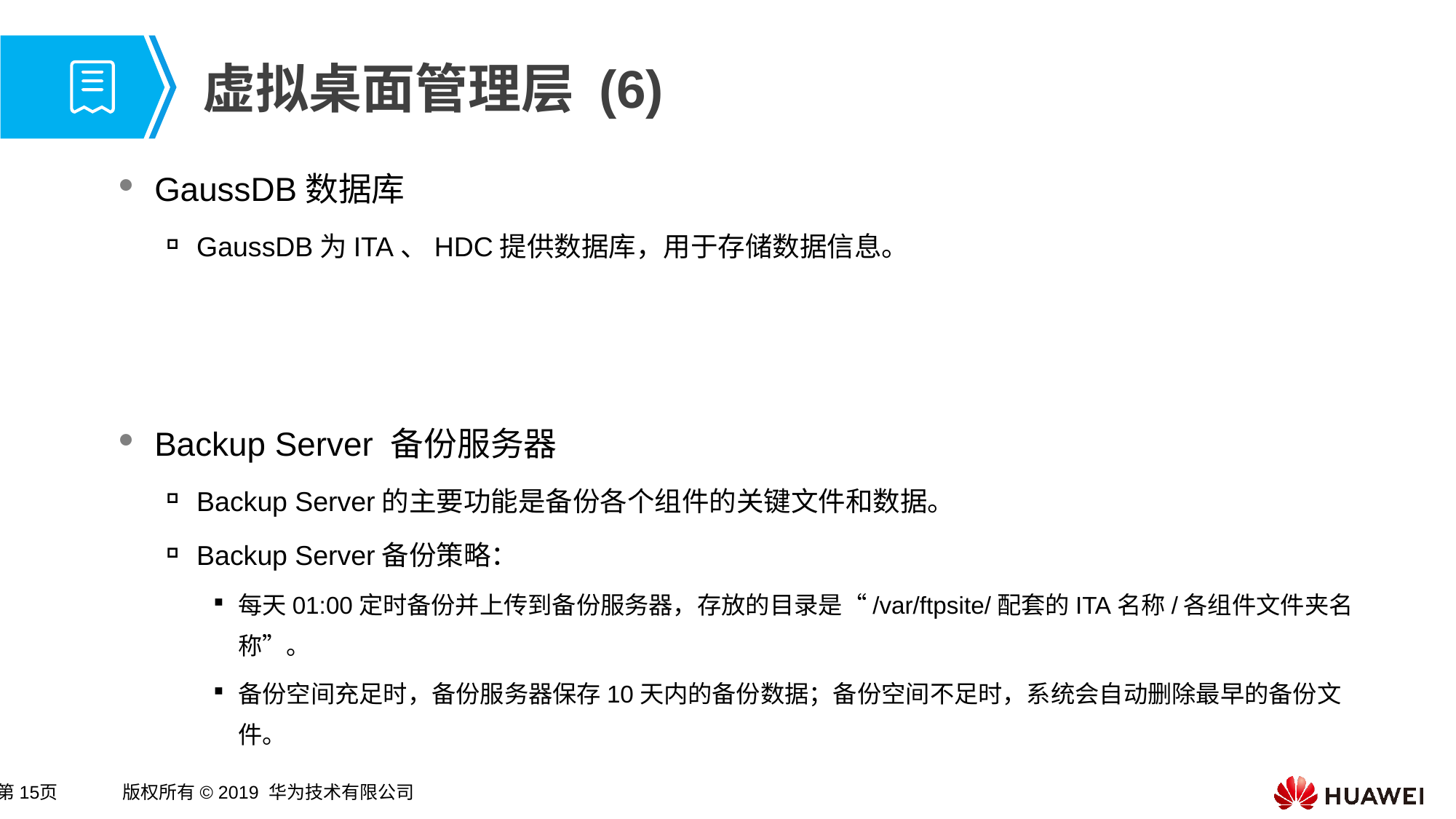

# 虚拟桌面管理层 (6)
GaussDB数据库
GaussDB为ITA、HDC提供数据库，用于存储数据信息。

Backup Server 备份服务器
Backup Server的主要功能是备份各个组件的关键文件和数据。
Backup Server备份策略：
每天01:00定时备份并上传到备份服务器，存放的目录是“/var/ftpsite/配套的ITA名称/各组件文件夹名称”。
备份空间充足时，备份服务器保存10天内的备份数据；备份空间不足时，系统会自动删除最早的备份文件。